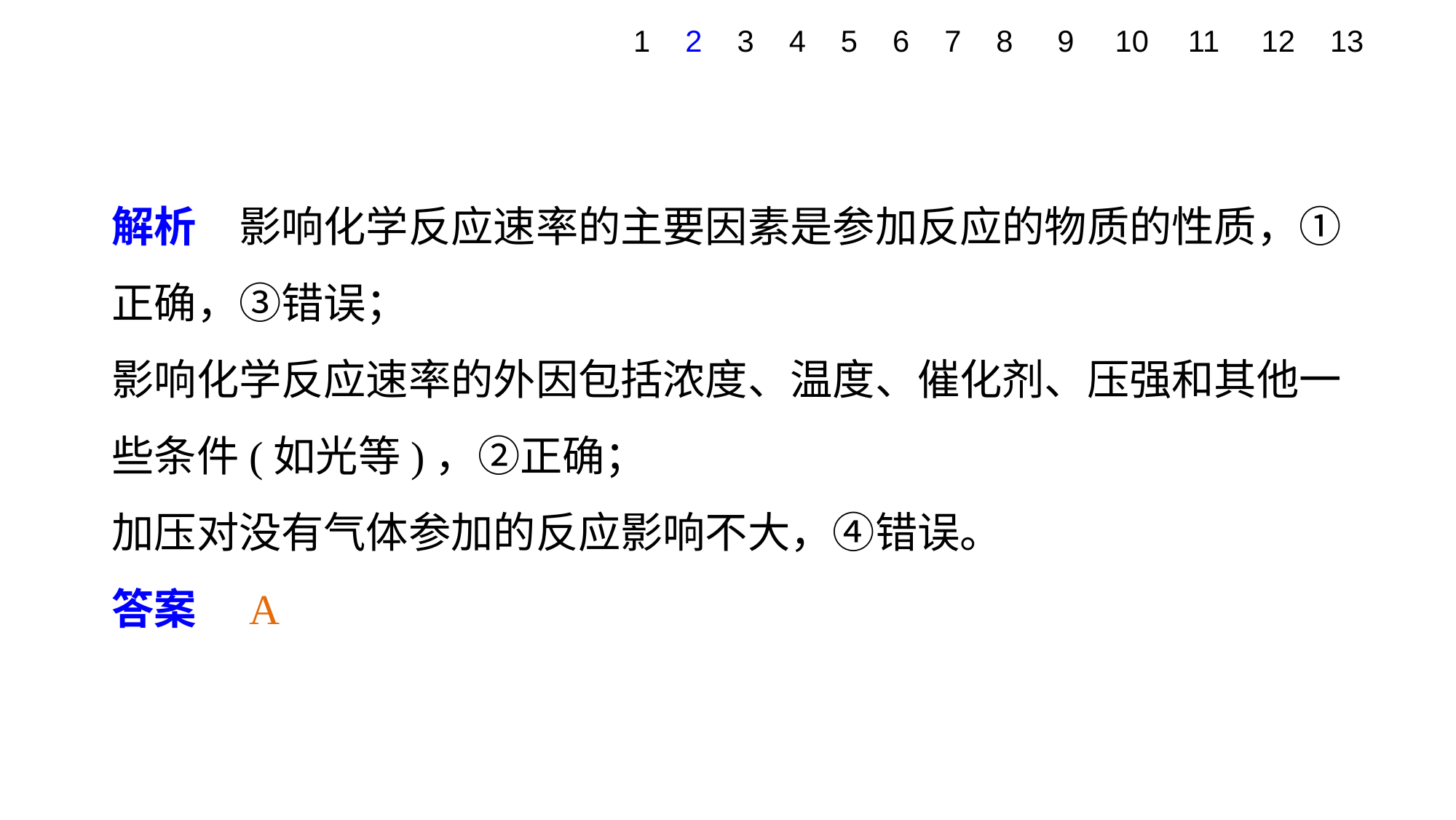

1
2
3
4
5
6
7
8
9
10
11
12
13
解析　影响化学反应速率的主要因素是参加反应的物质的性质，①正确，③错误；
影响化学反应速率的外因包括浓度、温度、催化剂、压强和其他一些条件(如光等)，②正确；
加压对没有气体参加的反应影响不大，④错误。
答案　A